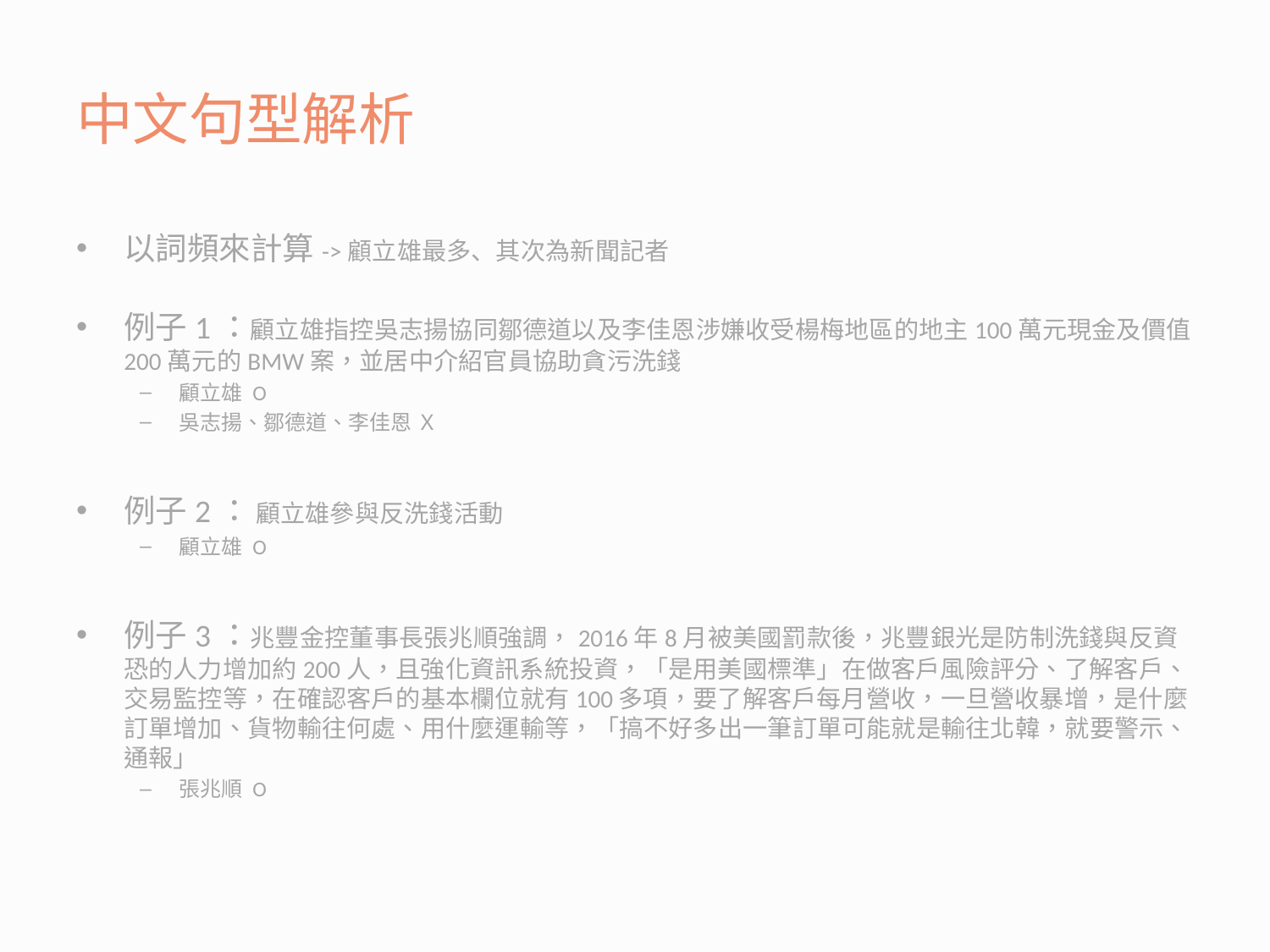

# 中文句型解析
以詞頻來計算->顧立雄最多、其次為新聞記者

例子1：顧立雄指控吳志揚協同鄒德道以及李佳恩涉嫌收受楊梅地區的地主100萬元現金及價值200萬元的BMW案，並居中介紹官員協助貪污洗錢
顧立雄 O
吳志揚、鄒德道、李佳恩 Ｘ

例子2： 顧立雄參與反洗錢活動
顧立雄 O

例子3：兆豐金控董事長張兆順強調，2016年8月被美國罰款後，兆豐銀光是防制洗錢與反資恐的人力增加約200人，且強化資訊系統投資，「是用美國標準」在做客戶風險評分、了解客戶、交易監控等，在確認客戶的基本欄位就有100多項，要了解客戶每月營收，一旦營收暴增，是什麼訂單增加、貨物輸往何處、用什麼運輸等，「搞不好多出一筆訂單可能就是輸往北韓，就要警示、通報」
張兆順 O